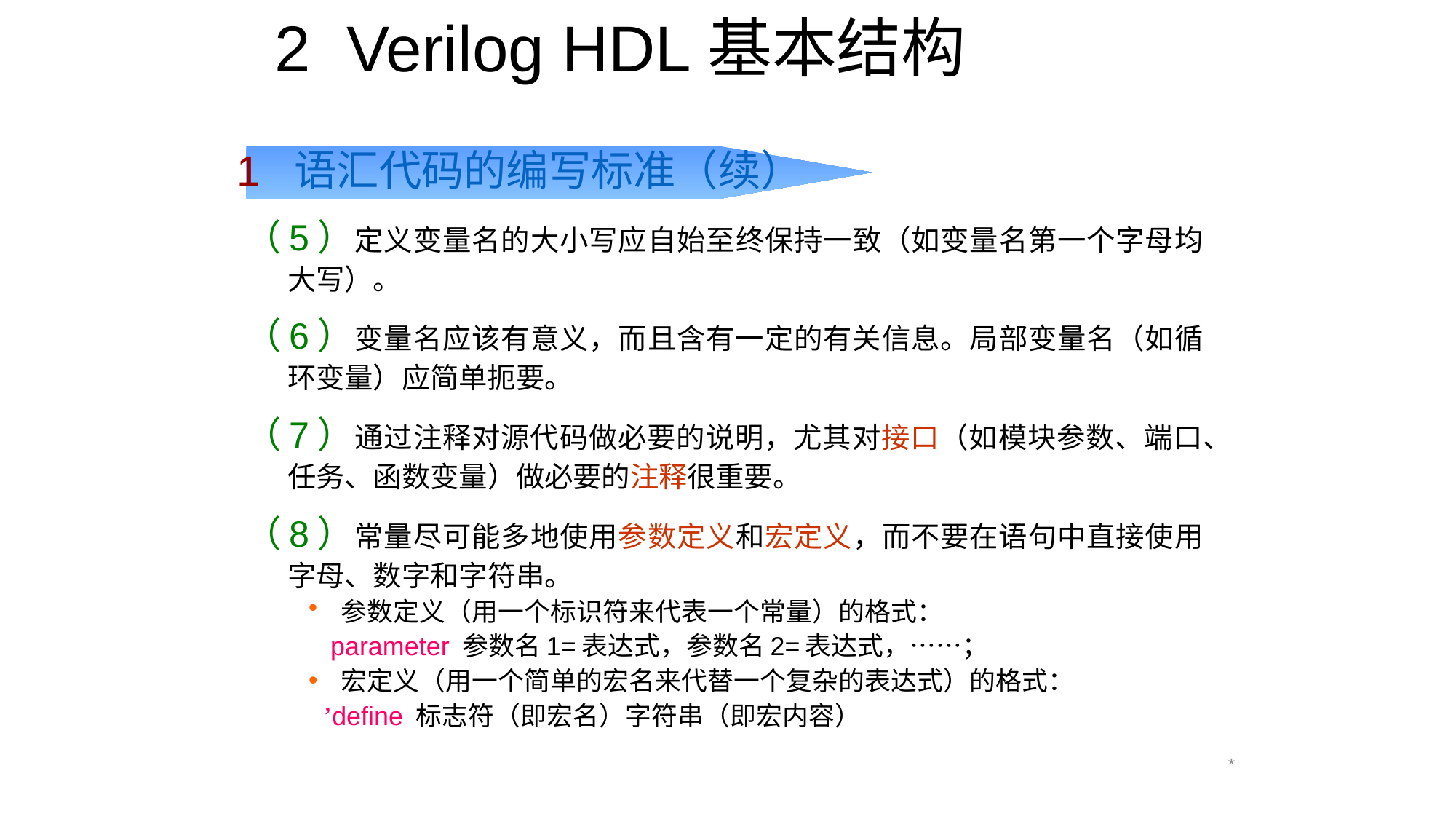

# 2  Verilog HDL基本结构
1  语汇代码的编写标准（续）
（5）定义变量名的大小写应自始至终保持一致（如变量名第一个字母均大写）。
（6）变量名应该有意义，而且含有一定的有关信息。局部变量名（如循环变量）应简单扼要。
（7）通过注释对源代码做必要的说明，尤其对接口（如模块参数、端口、任务、函数变量）做必要的注释很重要。
（8）常量尽可能多地使用参数定义和宏定义，而不要在语句中直接使用字母、数字和字符串。
参数定义（用一个标识符来代表一个常量）的格式：
   parameter 参数名1=表达式，参数名2=表达式，……；
宏定义（用一个简单的宏名来代替一个复杂的表达式）的格式：
  ’define 标志符（即宏名）字符串（即宏内容）
*